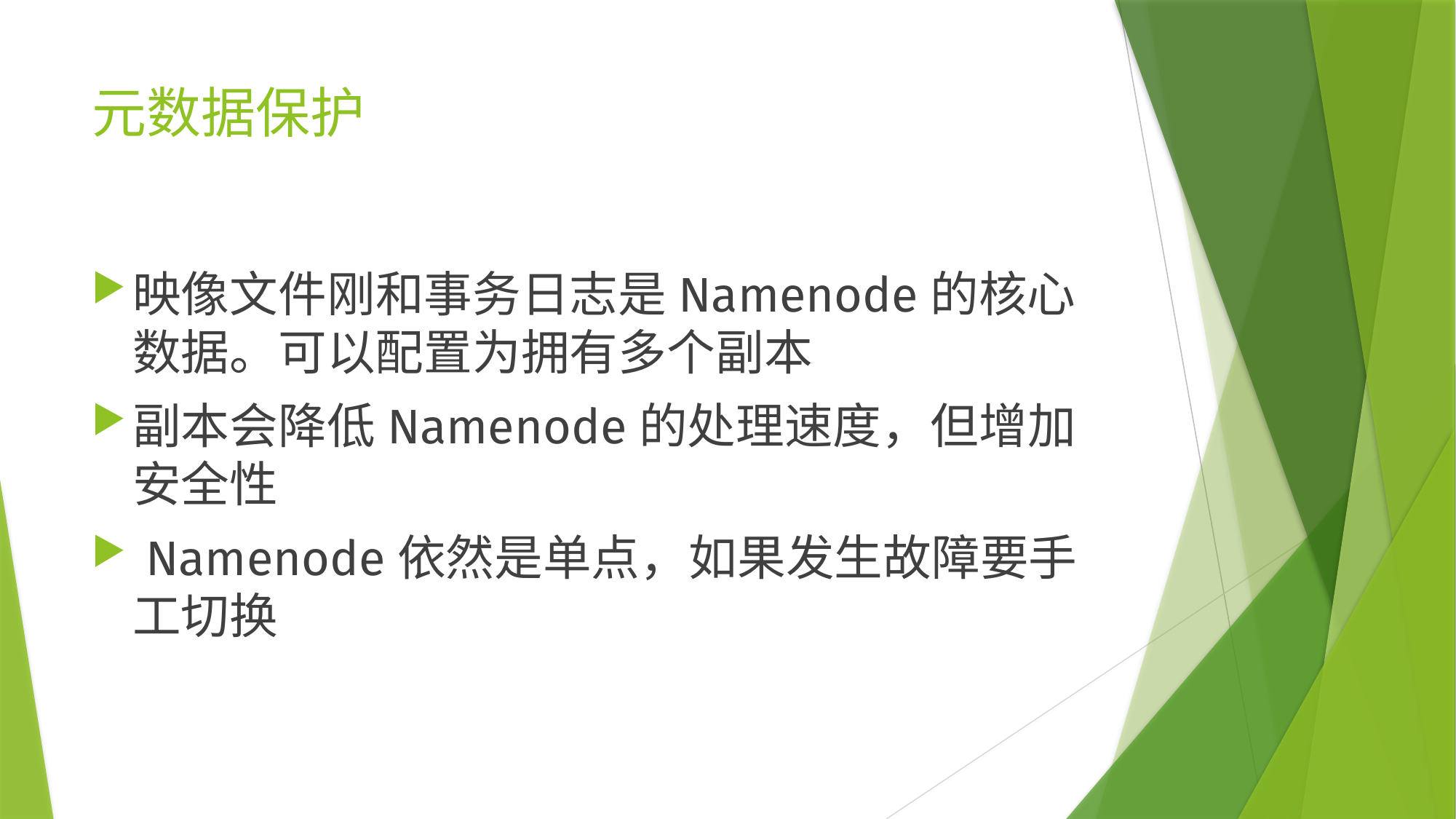

# 元数据保护
映像文件刚和事务日志是Namenode的核心数据。可以配置为拥有多个副本
副本会降低Namenode的处理速度，但增加安全性
 Namenode依然是单点，如果发生故障要手工切换